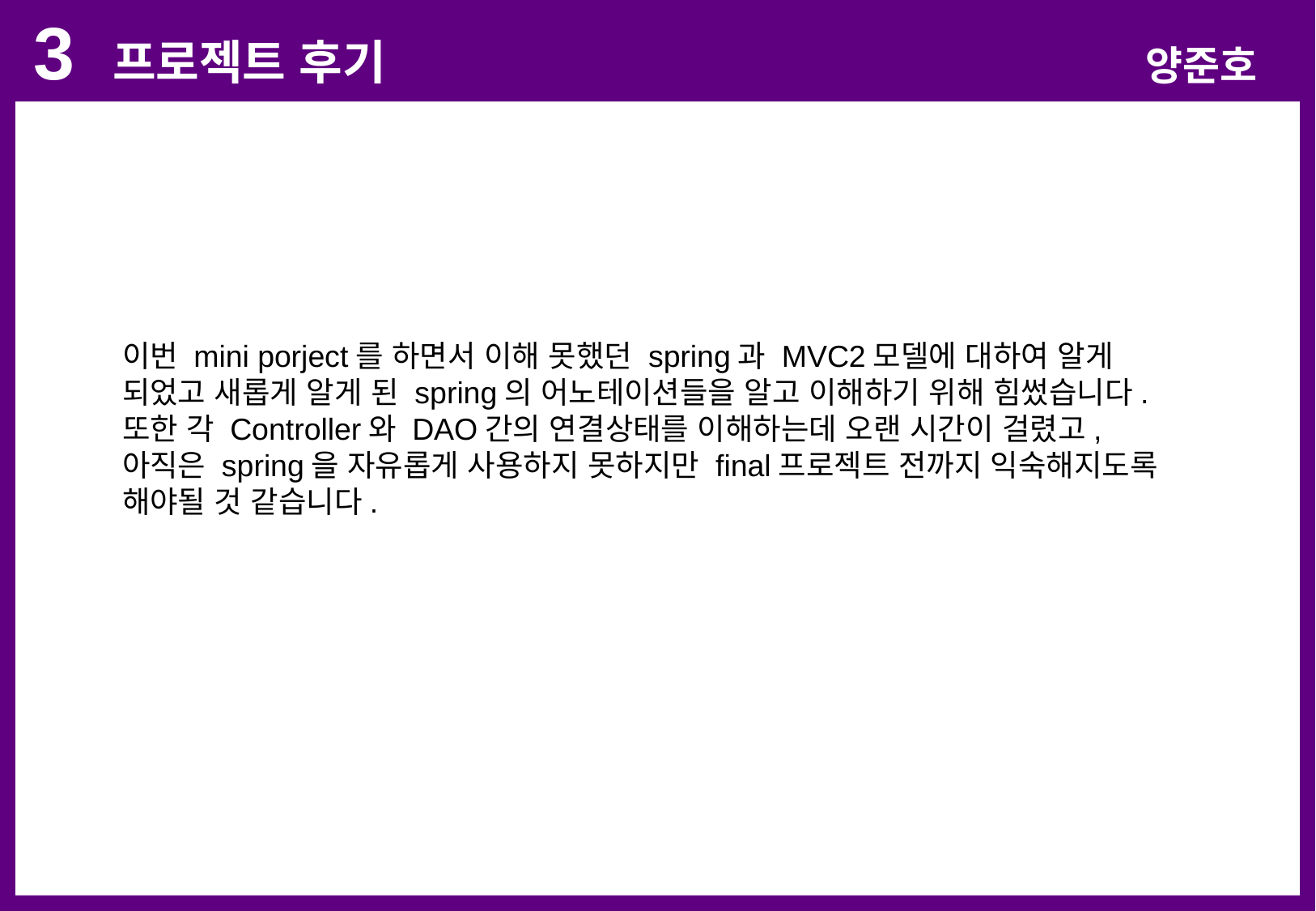

3  프로젝트 후기
양준호

이번 mini porject를 하면서 이해 못했던 spring과 MVC2모델에 대하여 알게 되었고 새롭게 알게 된 spring의 어노테이션들을 알고 이해하기 위해 힘썼습니다. 또한 각 Controller와 DAO간의 연결상태를 이해하는데 오랜 시간이 걸렸고, 아직은 spring을 자유롭게 사용하지 못하지만 final프로젝트 전까지 익숙해지도록 해야될 것 같습니다.